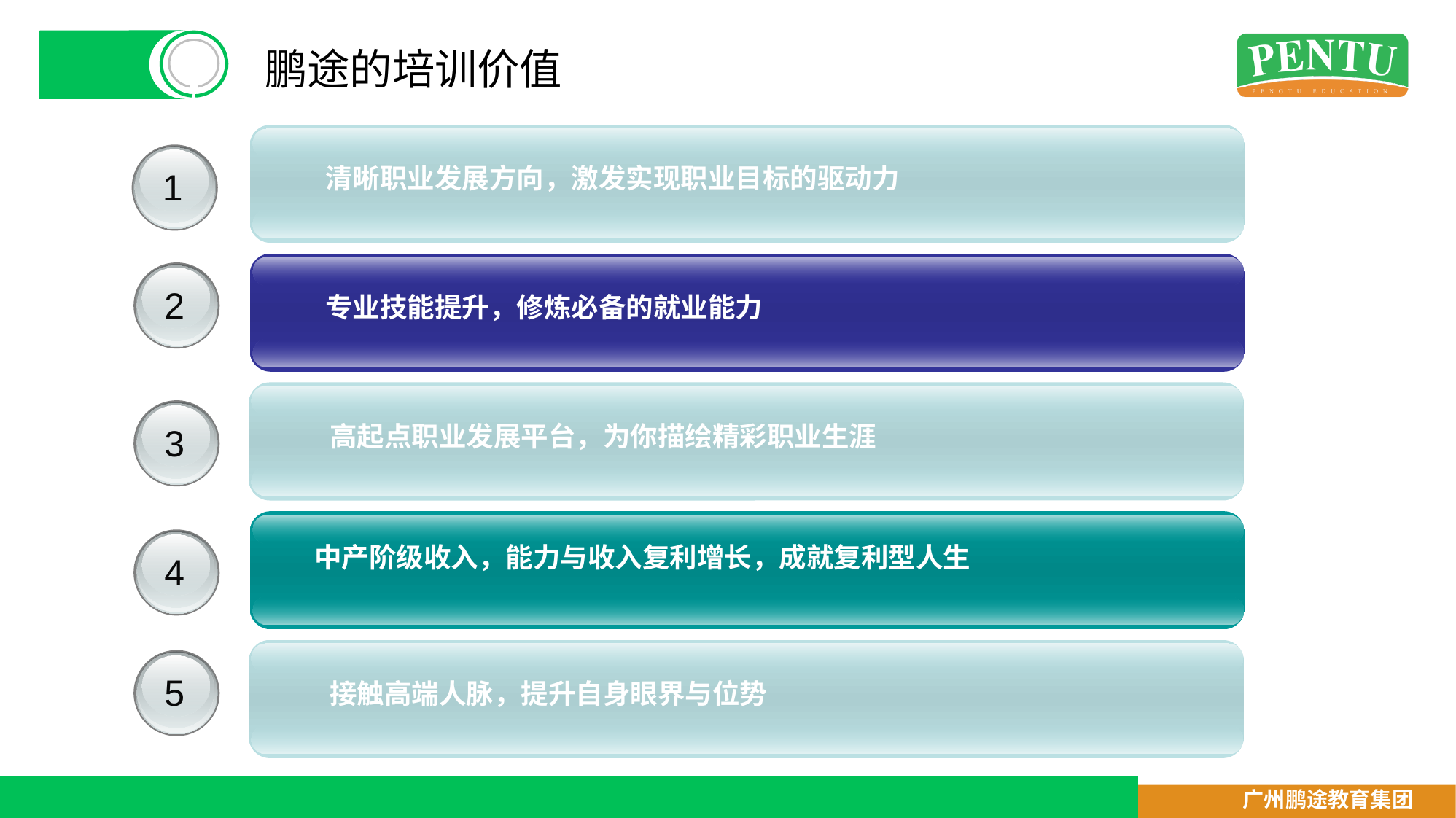

# 鹏途的培训价值

清晰职业发展方向，激发实现职业目标的驱动力
1

2
专业技能提升，修炼必备的就业能力

高起点职业发展平台，为你描绘精彩职业生涯
3

中产阶级收入，能力与收入复利增长，成就复利型人生
4

5
接触高端人脉，提升自身眼界与位势